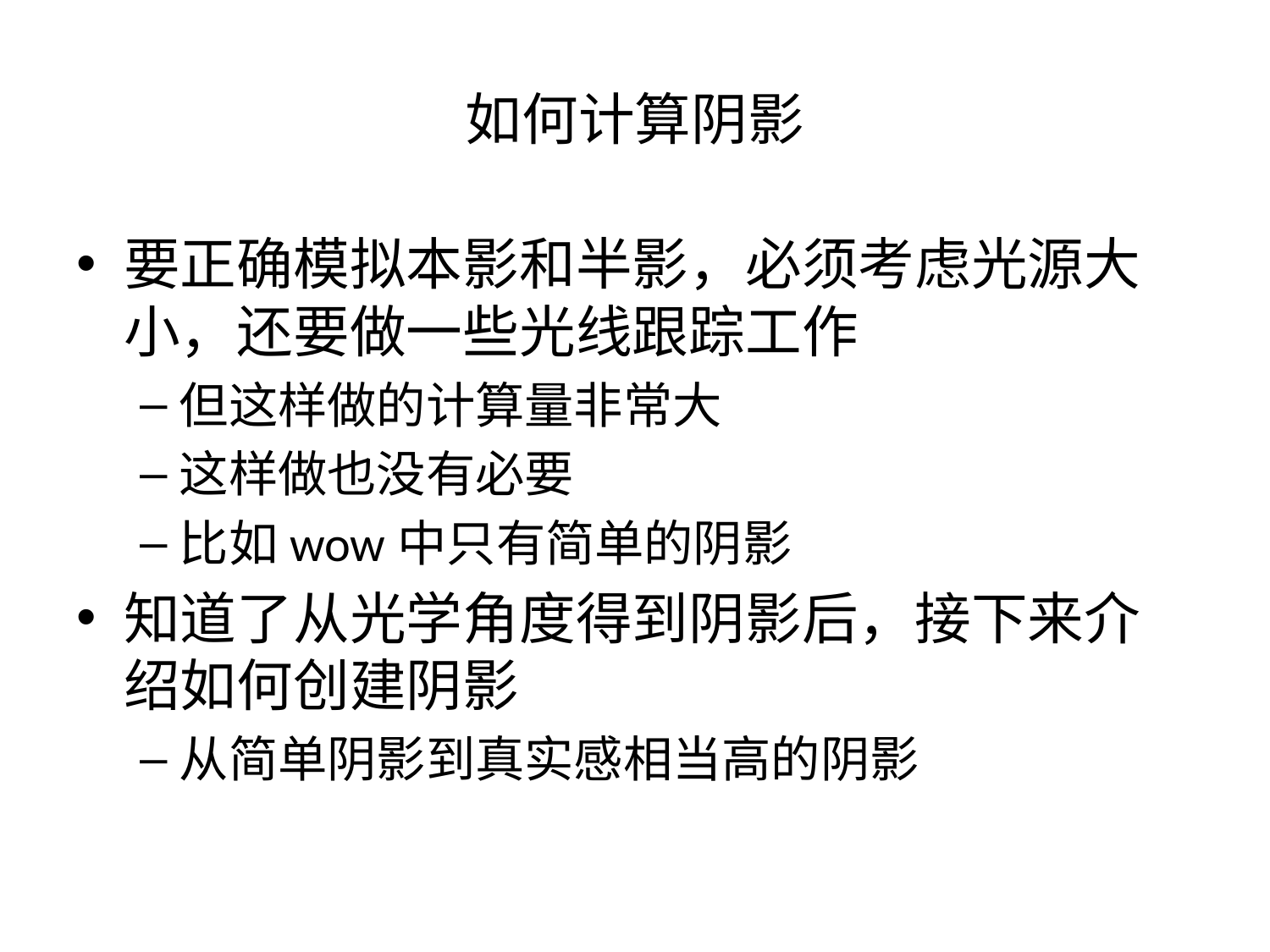

# 如何计算阴影
要正确模拟本影和半影，必须考虑光源大小，还要做一些光线跟踪工作
但这样做的计算量非常大
这样做也没有必要
比如wow中只有简单的阴影
知道了从光学角度得到阴影后，接下来介绍如何创建阴影
从简单阴影到真实感相当高的阴影